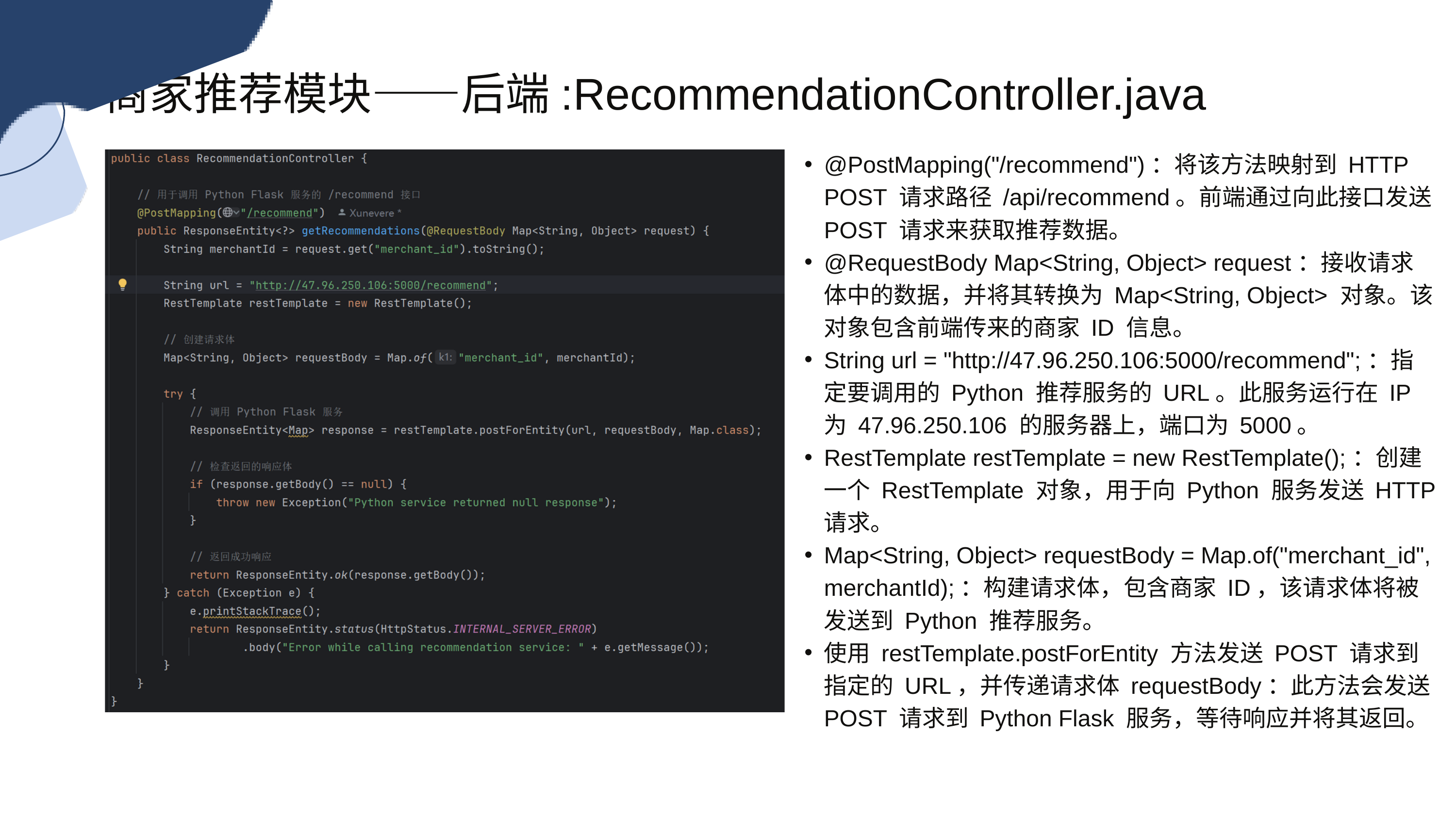

商家推荐模块——后端:RecommendationController.java
@PostMapping("/recommend")：将该方法映射到 HTTP POST 请求路径 /api/recommend。前端通过向此接口发送 POST 请求来获取推荐数据。
@RequestBody Map<String, Object> request：接收请求体中的数据，并将其转换为 Map<String, Object> 对象。该对象包含前端传来的商家 ID 信息。
String url = "http://47.96.250.106:5000/recommend";：指定要调用的 Python 推荐服务的 URL。此服务运行在 IP 为 47.96.250.106 的服务器上，端口为 5000。
RestTemplate restTemplate = new RestTemplate();：创建一个 RestTemplate 对象，用于向 Python 服务发送 HTTP 请求。
Map<String, Object> requestBody = Map.of("merchant_id", merchantId);：构建请求体，包含商家 ID，该请求体将被发送到 Python 推荐服务。
使用 restTemplate.postForEntity 方法发送 POST 请求到指定的 URL，并传递请求体 requestBody：此方法会发送 POST 请求到 Python Flask 服务，等待响应并将其返回。